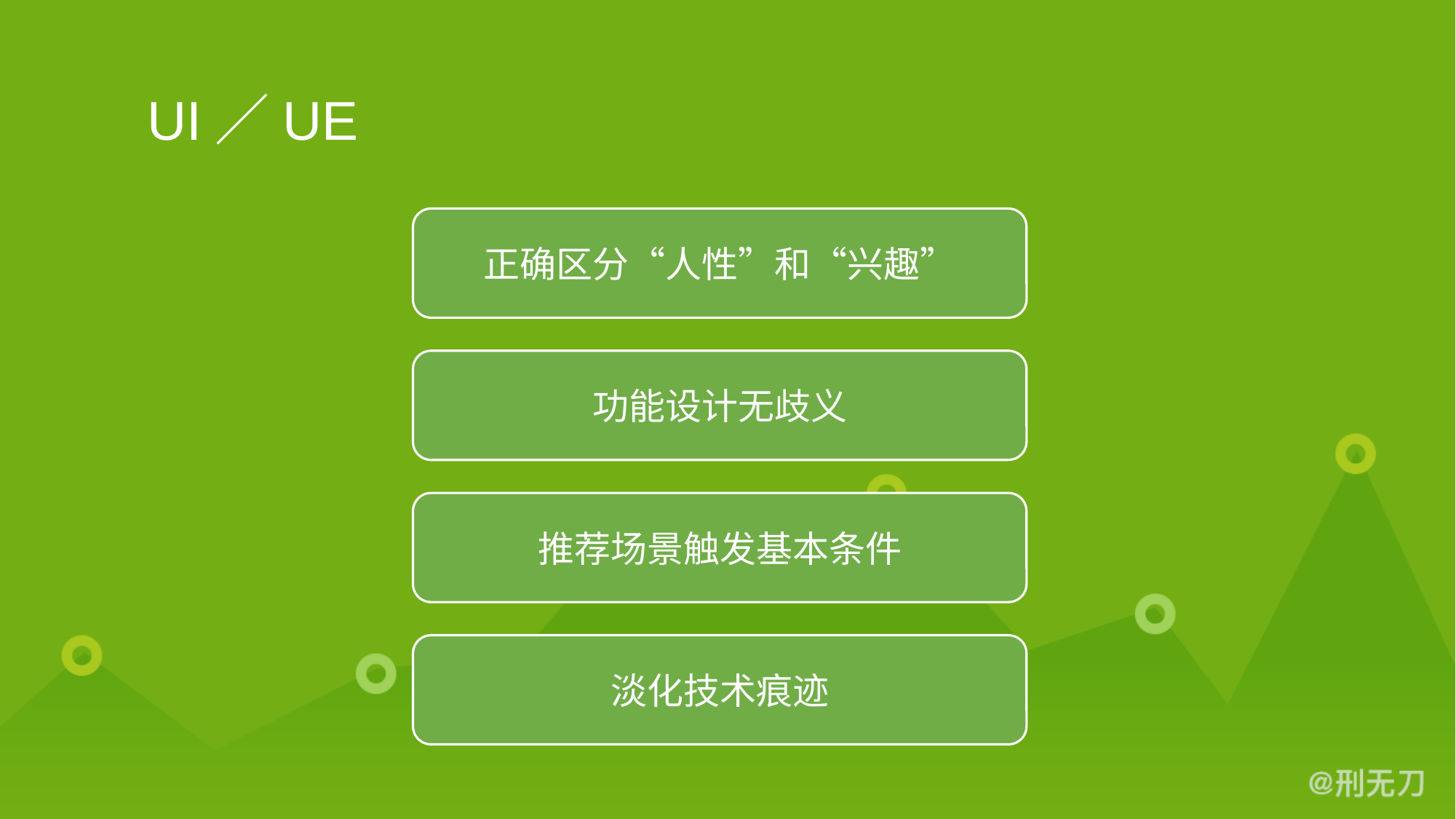

UI／UE
正确区分“人性”和“兴趣”
功能设计无歧义
推荐场景触发基本条件
淡化技术痕迹